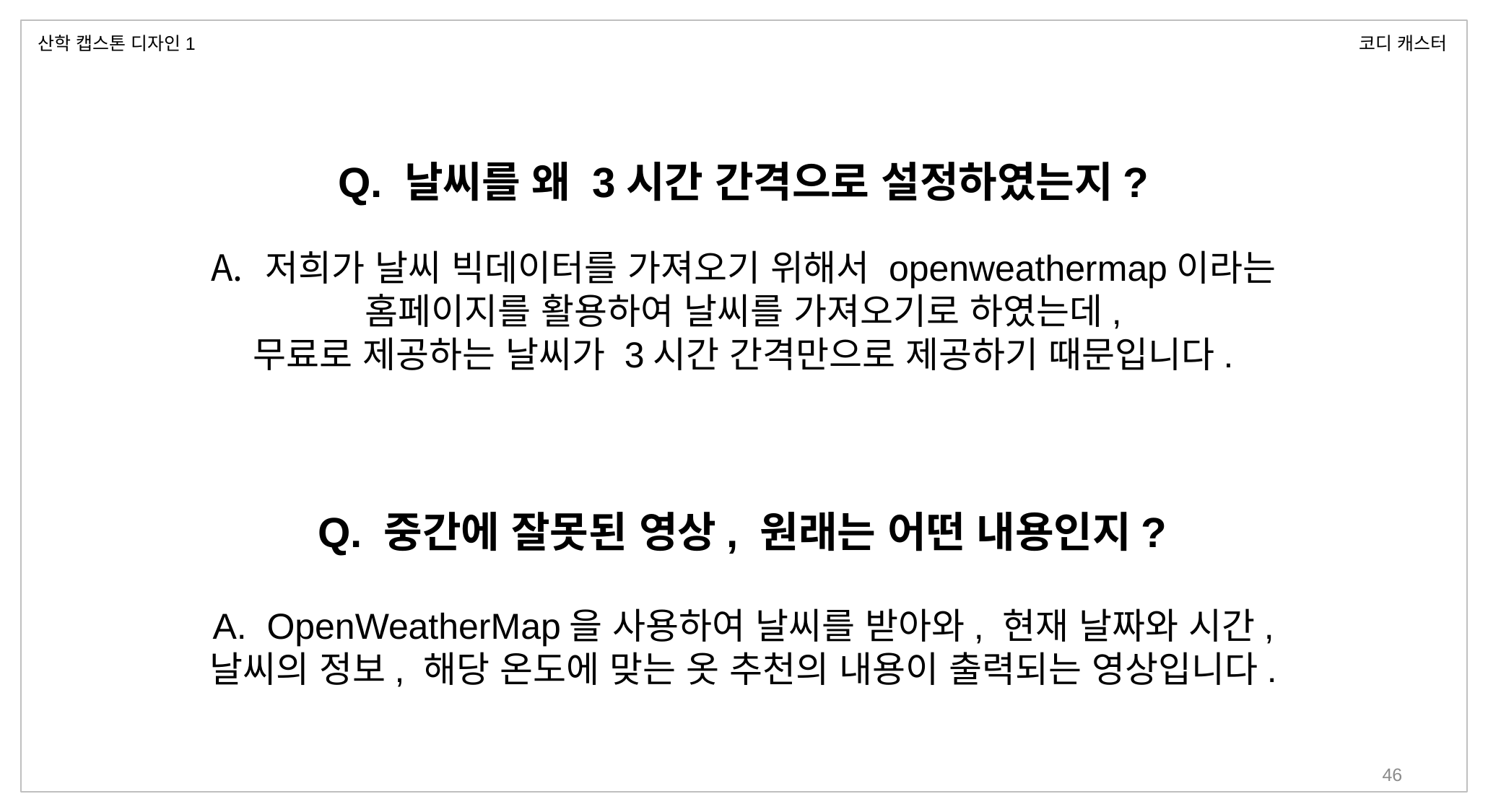

산학 캡스톤 디자인1
코디 캐스터
Q. 날씨를 왜 3시간 간격으로 설정하였는지?
저희가 날씨 빅데이터를 가져오기 위해서 openweathermap이라는
홈페이지를 활용하여 날씨를 가져오기로 하였는데,
무료로 제공하는 날씨가 3시간 간격만으로 제공하기 때문입니다.
Q. 중간에 잘못된 영상, 원래는 어떤 내용인지?
OpenWeatherMap을 사용하여 날씨를 받아와, 현재 날짜와 시간,
날씨의 정보, 해당 온도에 맞는 옷 추천의 내용이 출력되는 영상입니다.
46